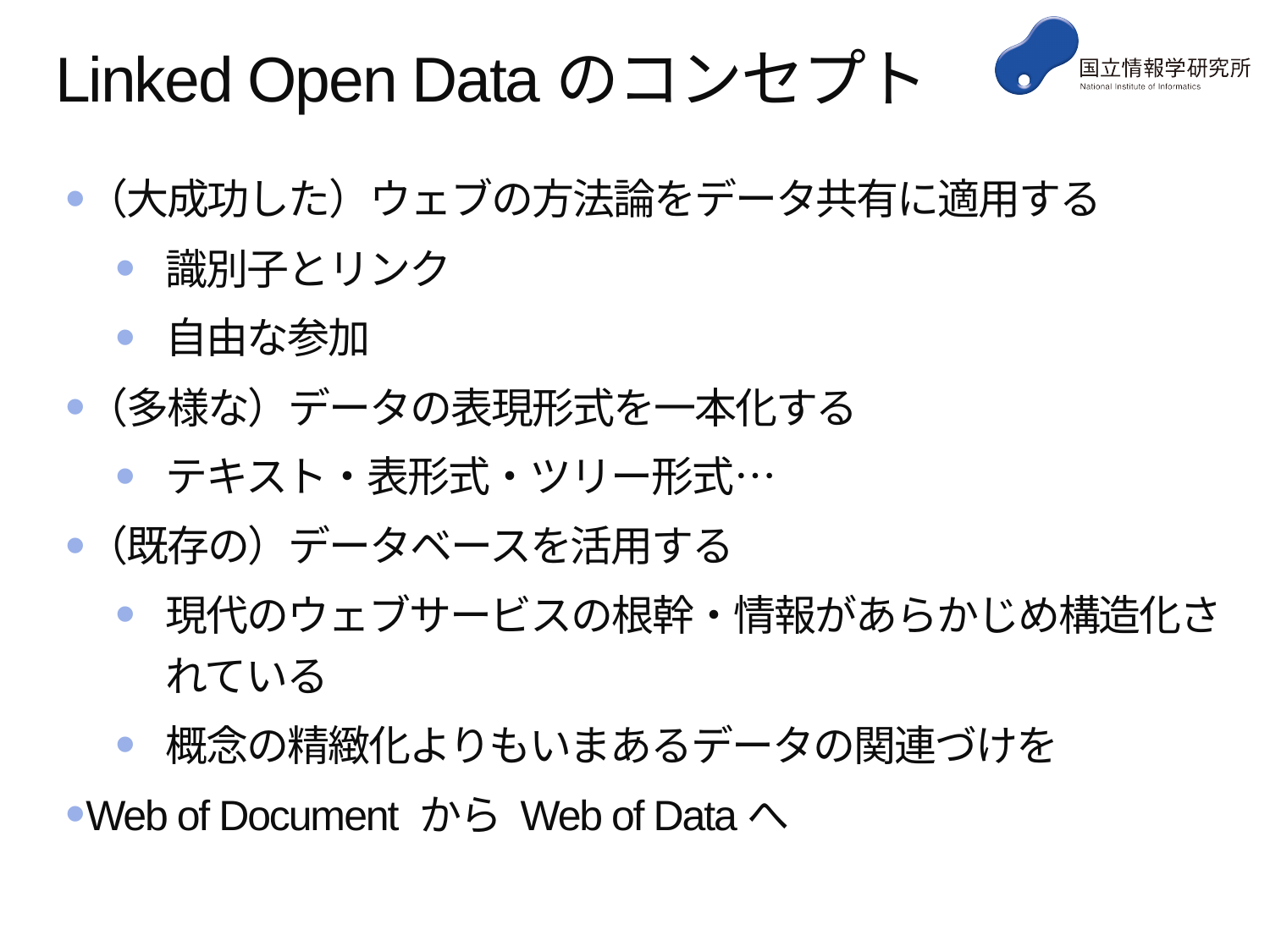

# Linked Open Dataのコンセプト
（大成功した）ウェブの方法論をデータ共有に適用する
識別子とリンク
自由な参加
（多様な）データの表現形式を一本化する
テキスト・表形式・ツリー形式…
（既存の）データベースを活用する
現代のウェブサービスの根幹・情報があらかじめ構造化されている
概念の精緻化よりもいまあるデータの関連づけを
Web of Document から Web of Dataへ